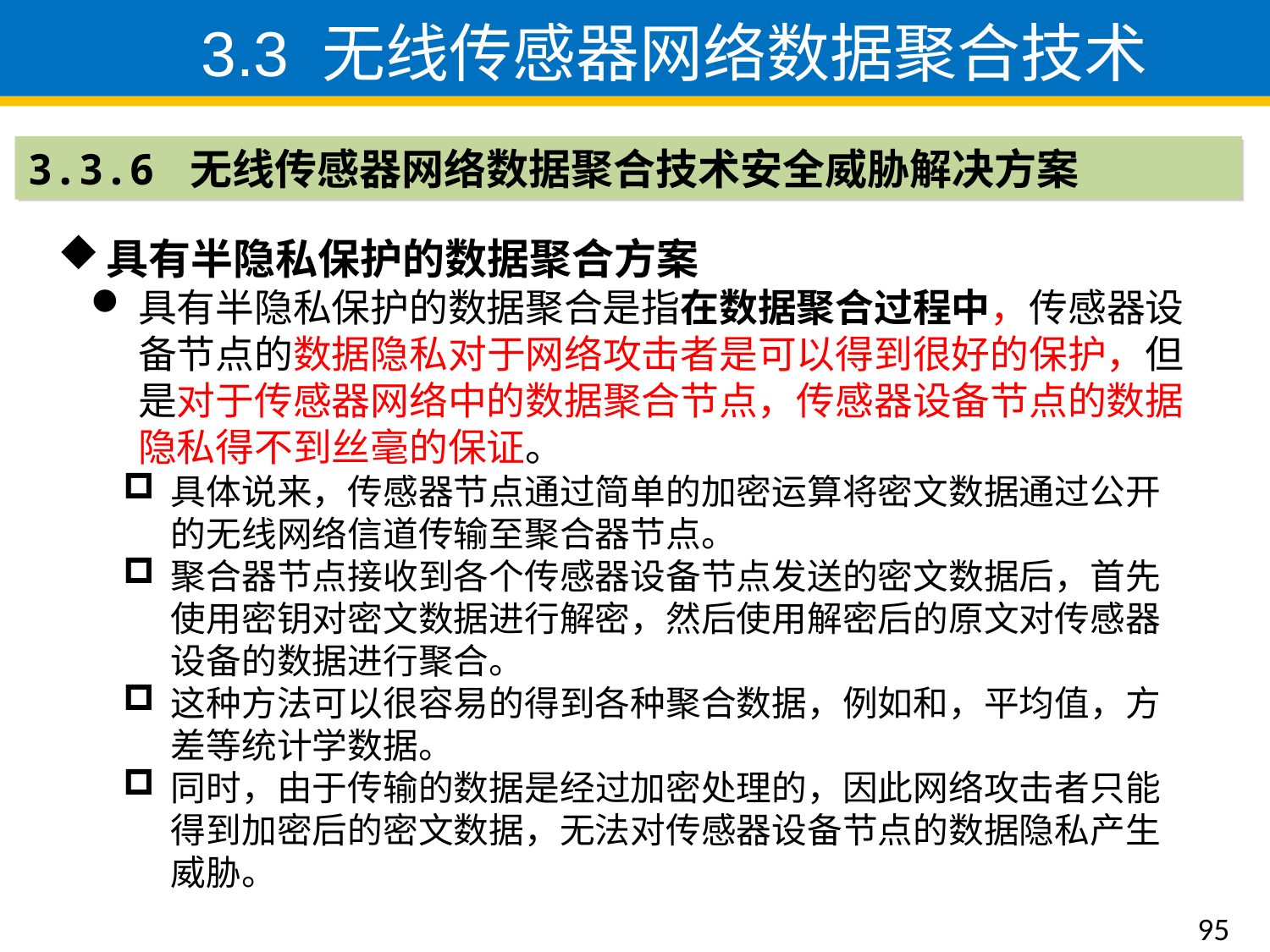

3.3 无线传感器网络数据聚合技术

3.3.6 无线传感器网络数据聚合技术安全威胁解决方案
具有半隐私保护的数据聚合方案
具有半隐私保护的数据聚合是指在数据聚合过程中，传感器设备节点的数据隐私对于网络攻击者是可以得到很好的保护，但是对于传感器网络中的数据聚合节点，传感器设备节点的数据隐私得不到丝毫的保证。
具体说来，传感器节点通过简单的加密运算将密文数据通过公开的无线网络信道传输至聚合器节点。
聚合器节点接收到各个传感器设备节点发送的密文数据后，首先使用密钥对密文数据进行解密，然后使用解密后的原文对传感器设备的数据进行聚合。
这种方法可以很容易的得到各种聚合数据，例如和，平均值，方差等统计学数据。
同时，由于传输的数据是经过加密处理的，因此网络攻击者只能得到加密后的密文数据，无法对传感器设备节点的数据隐私产生威胁。
95